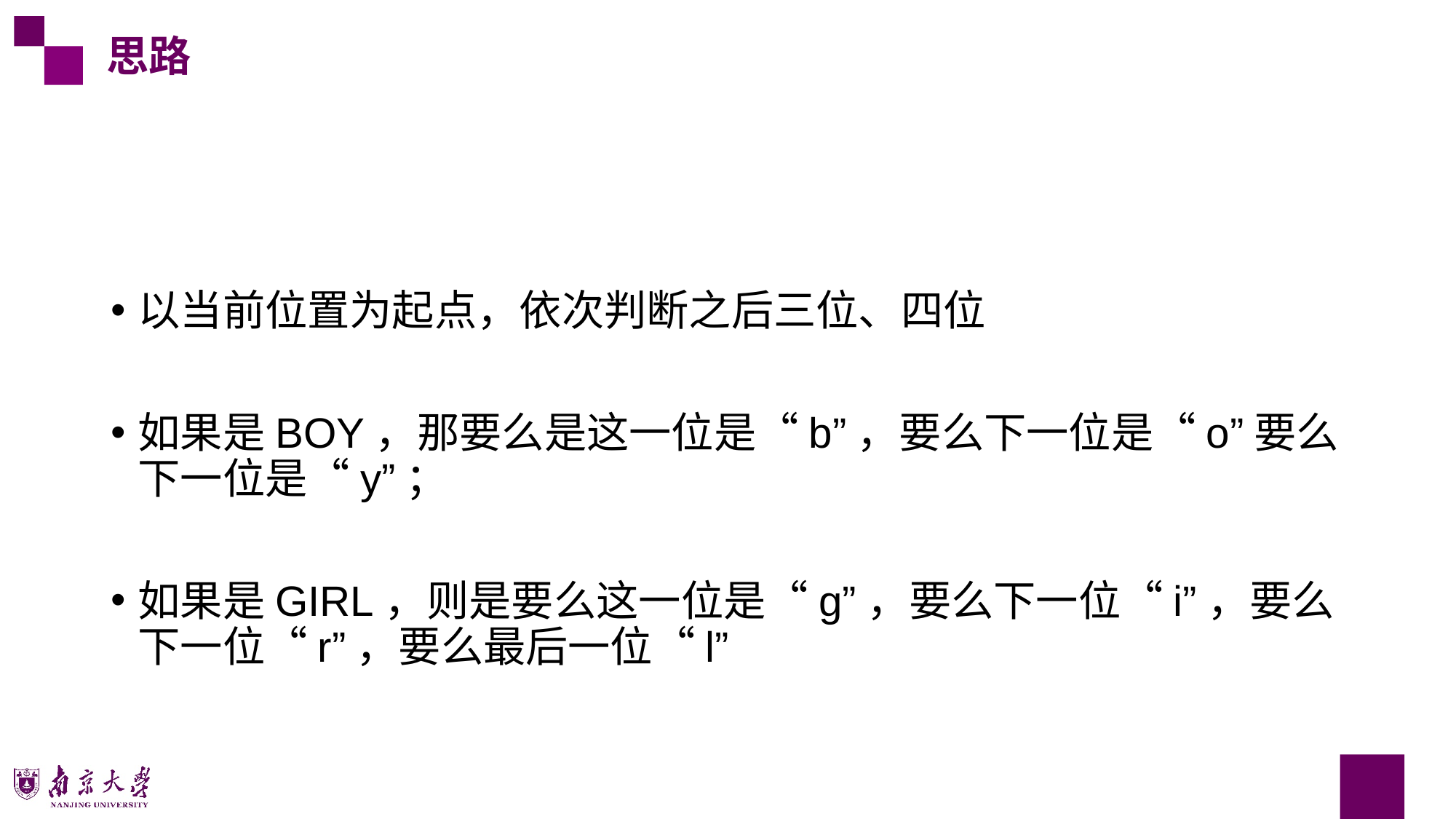

思路

以当前位置为起点，依次判断之后三位、四位

如果是BOY，那要么是这一位是“b”，要么下一位是“o”要么下一位是“y”；

如果是GIRL，则是要么这一位是“g”，要么下一位“i”，要么下一位“r”，要么最后一位“l”
27